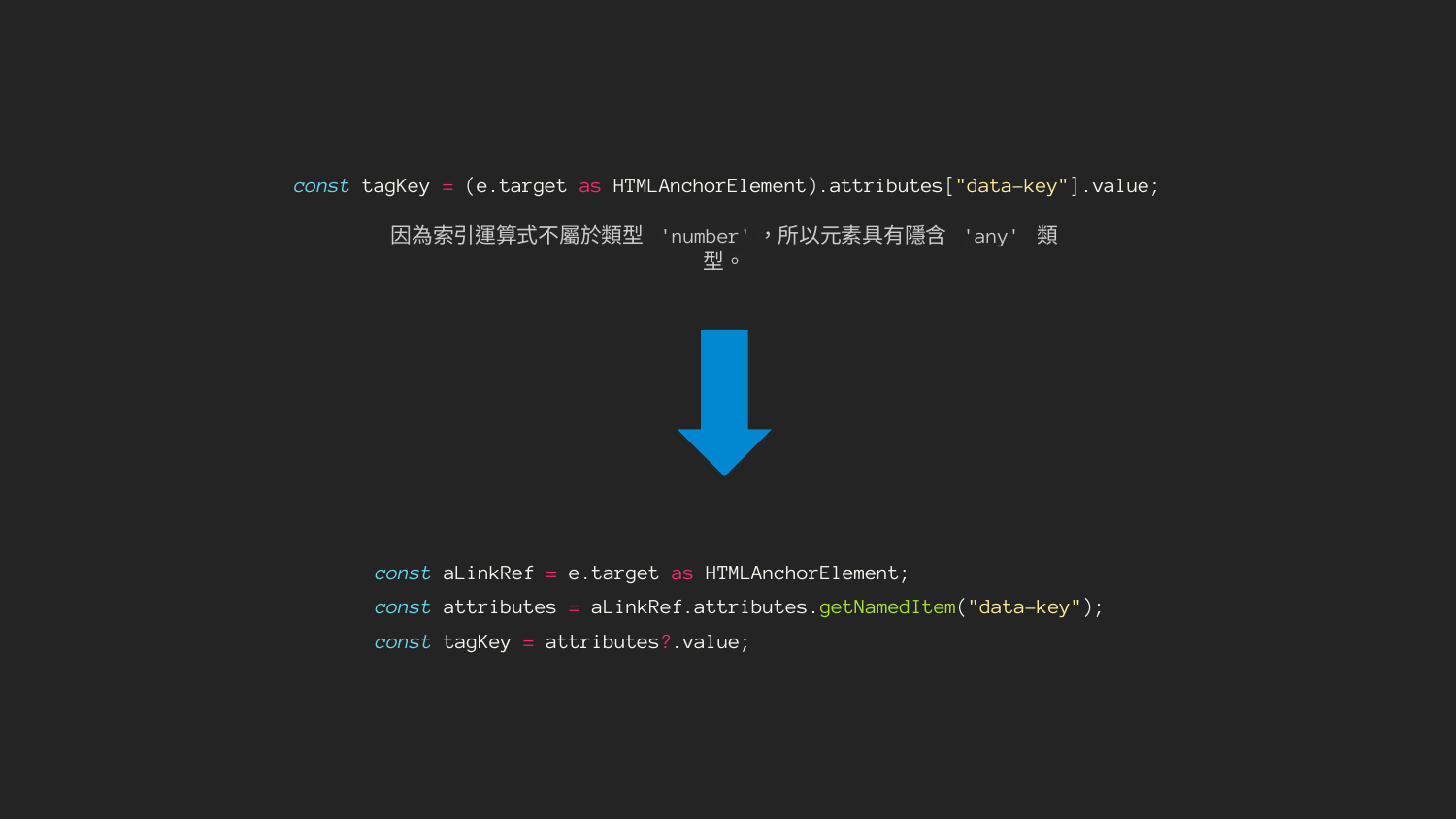

const tagKey = (e.target as HTMLAnchorElement).attributes["data-key"].value;
因為索引運算式不屬於類型 'number'，所以元素具有隱含 'any' 類型。

const aLinkRef = e.target as HTMLAnchorElement;
const attributes = aLinkRef.attributes.getNamedItem("data-key");
const tagKey = attributes?.value;